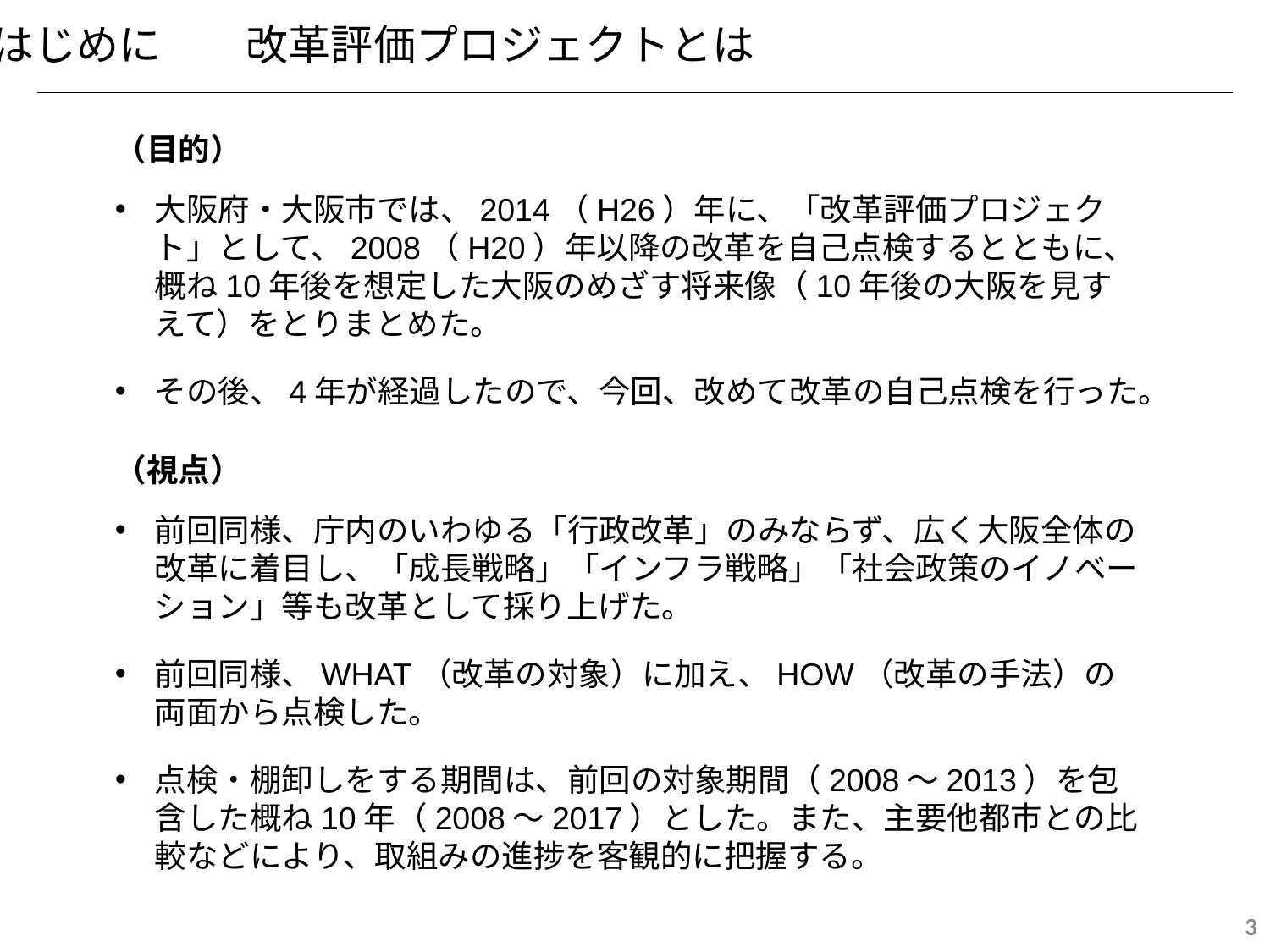

はじめに　　改革評価プロジェクトとは
（目的）

大阪府・大阪市では、2014（H26）年に、「改革評価プロジェクト」として、2008（H20）年以降の改革を自己点検するとともに、概ね10年後を想定した大阪のめざす将来像（10年後の大阪を見すえて）をとりまとめた。

その後、4年が経過したので、今回、改めて改革の自己点検を行った。
（視点）

前回同様、庁内のいわゆる「行政改革」のみならず、広く大阪全体の改革に着目し、「成長戦略」「インフラ戦略」「社会政策のイノベーション」等も改革として採り上げた。

前回同様、WHAT（改革の対象）に加え、HOW（改革の手法）の両面から点検した。

点検・棚卸しをする期間は、前回の対象期間（2008～2013）を包含した概ね10年（2008～2017）とした。また、主要他都市との比較などにより、取組みの進捗を客観的に把握する。
3